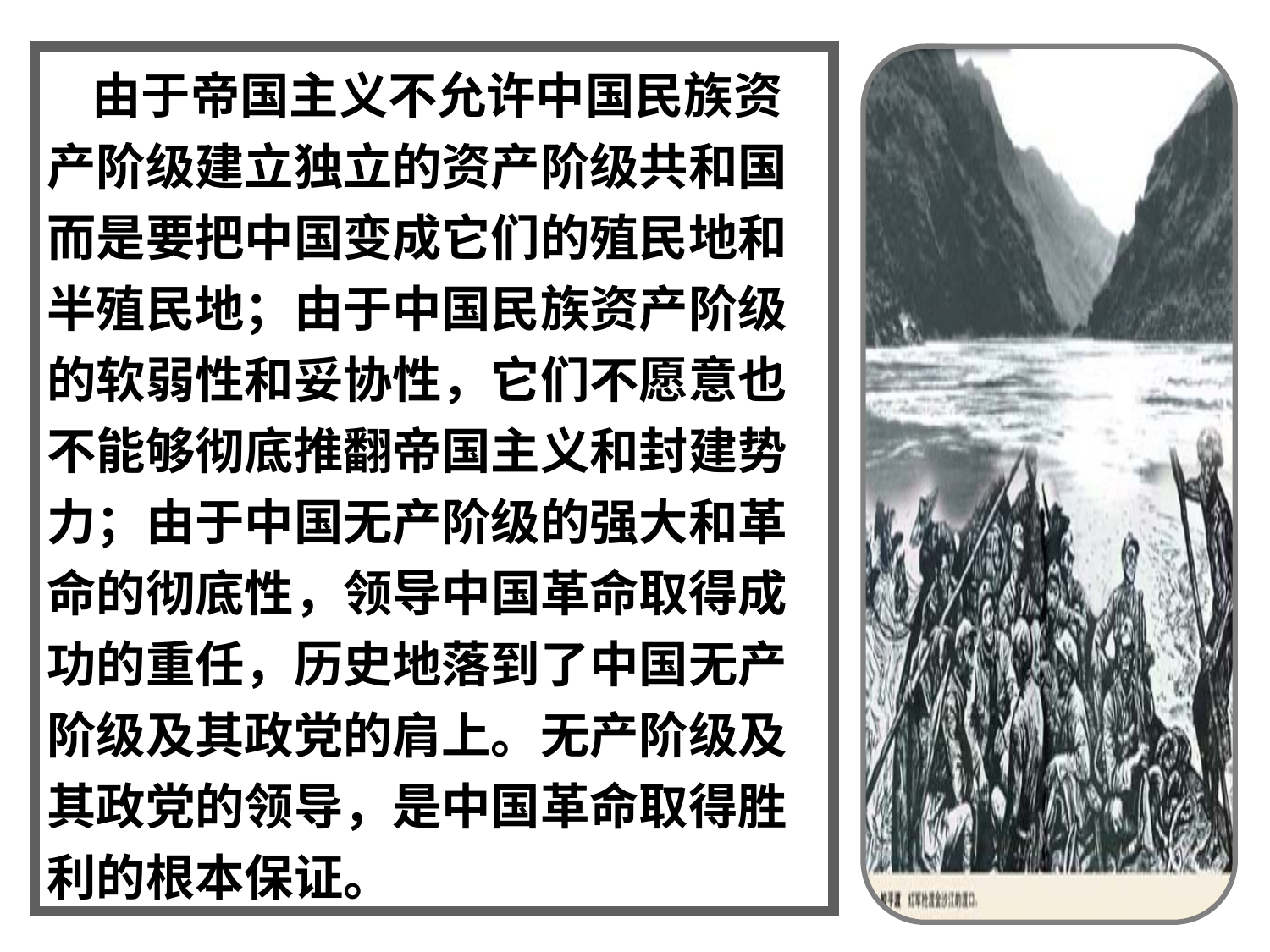

由于帝国主义不允许中国民族资产阶级建立独立的资产阶级共和国而是要把中国变成它们的殖民地和半殖民地；由于中国民族资产阶级的软弱性和妥协性，它们不愿意也不能够彻底推翻帝国主义和封建势力；由于中国无产阶级的强大和革命的彻底性，领导中国革命取得成功的重任，历史地落到了中国无产阶级及其政党的肩上。无产阶级及其政党的领导，是中国革命取得胜利的根本保证。